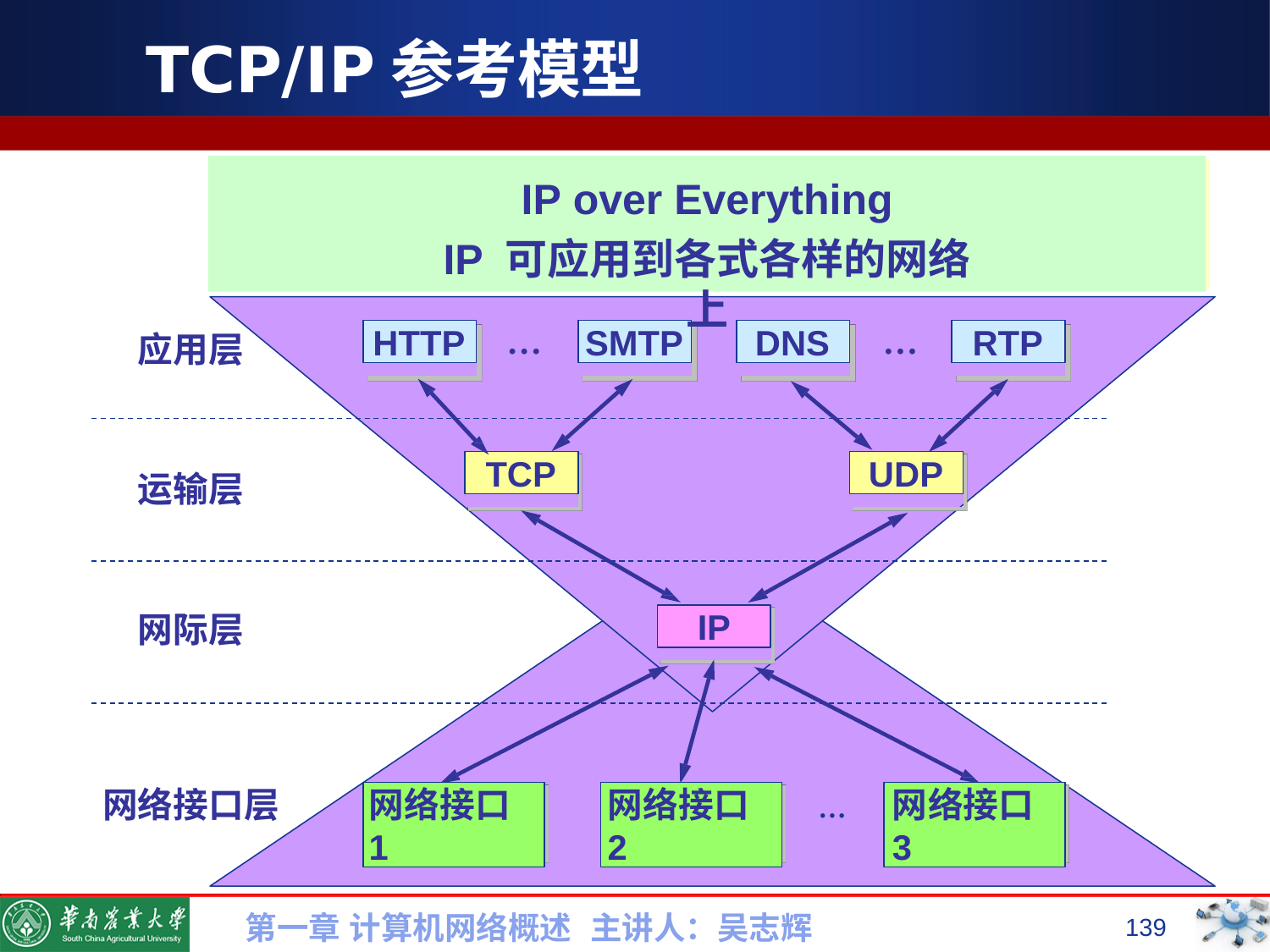

# TCP/IP参考模型
Everything over IP
IP 可为各式各样的应用程序提供服务

IP over Everything
IP 可应用到各式各样的网络上

…	…
HTTP
SMTP
DNS
RTP

应用层

TCP
UDP

运输层

IP

网际层

网络接口 1
网络接口 2
网络接口 3
网络接口层

…
第一章 计算机网络概述  主讲人：吴志辉
139